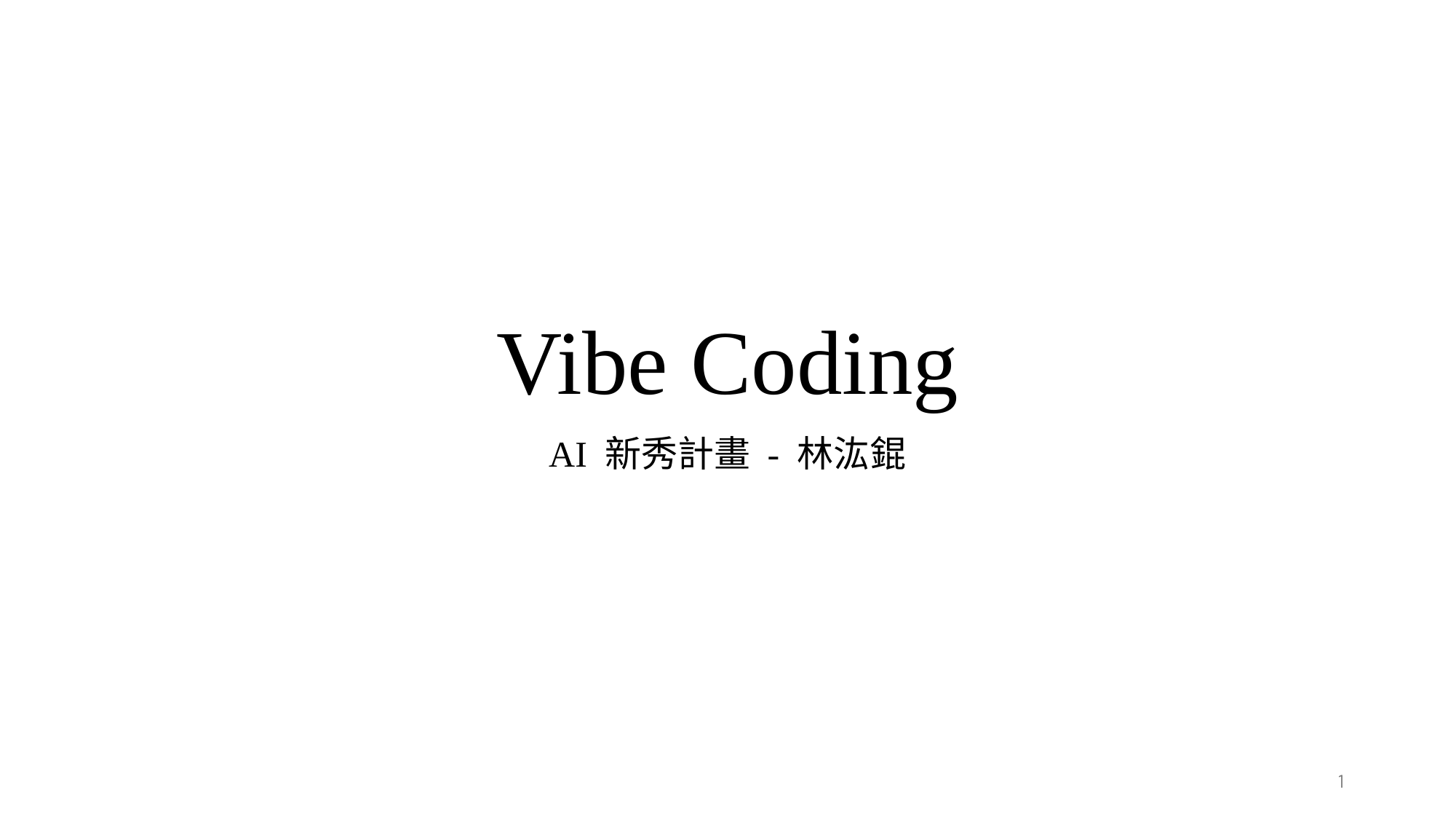

# Vibe Coding
AI 新秀計畫 - 林汯錕
1